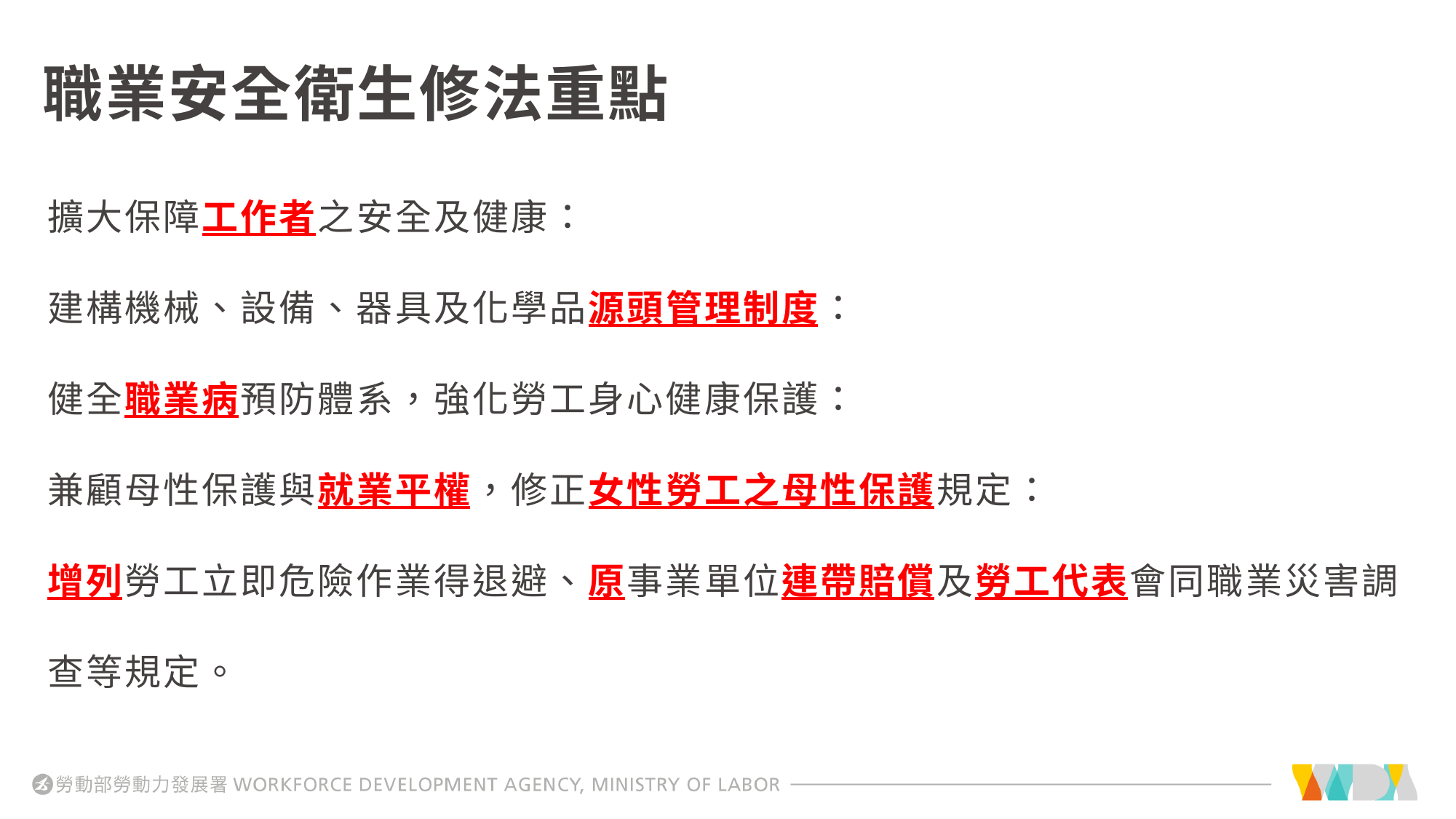

# 職業安全衛生修法重點
擴大保障工作者之安全及健康：
建構機械、設備、器具及化學品源頭管理制度：
健全職業病預防體系，強化勞工身心健康保護：
兼顧母性保護與就業平權，修正女性勞工之母性保護規定：
增列勞工立即危險作業得退避、原事業單位連帶賠償及勞工代表會同職業災害調查等規定。